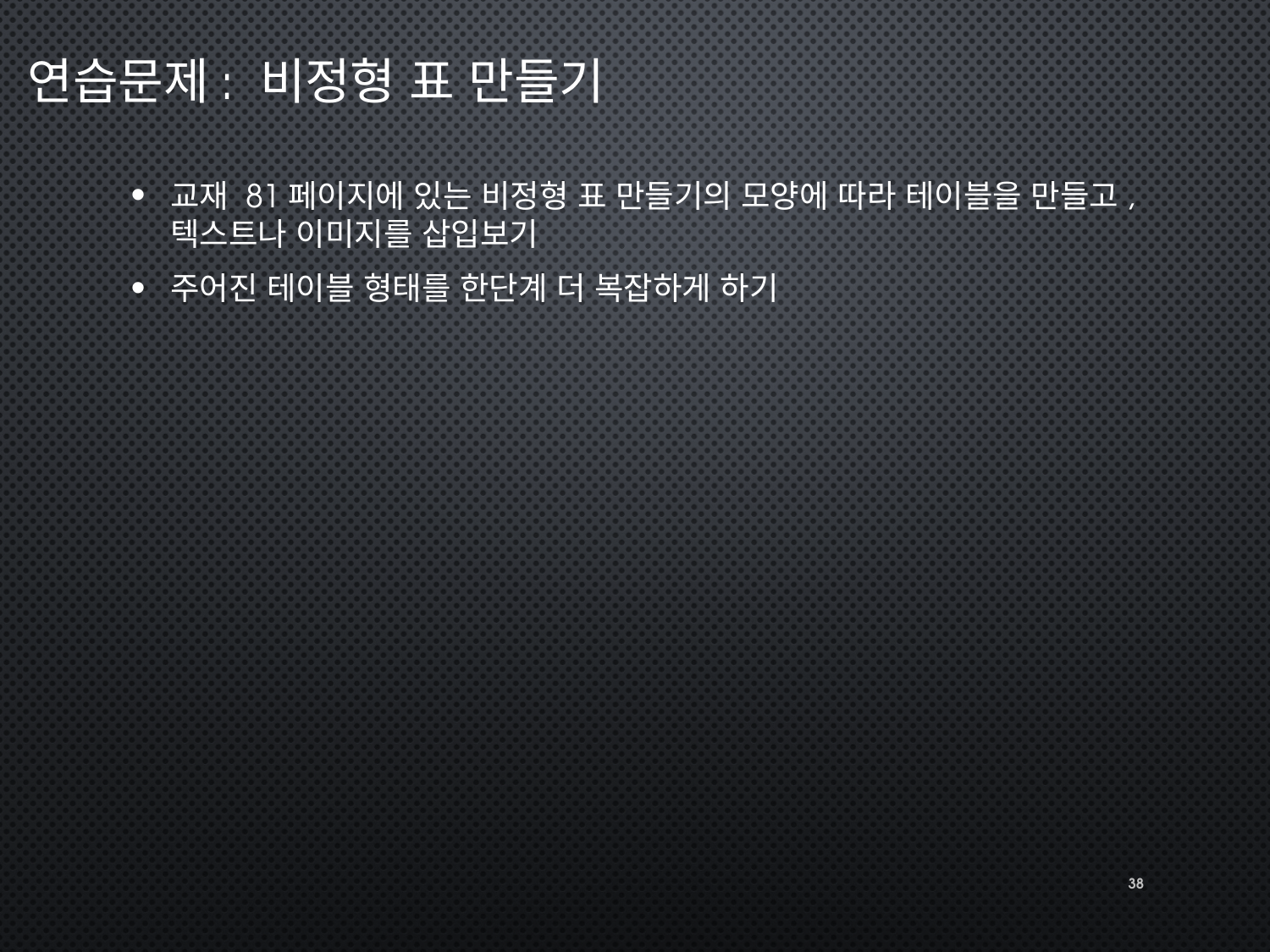

# 연습문제: 비정형 표 만들기
교재 81페이지에 있는 비정형 표 만들기의 모양에 따라 테이블을 만들고, 텍스트나 이미지를 삽입보기
주어진 테이블 형태를 한단계 더 복잡하게 하기

38